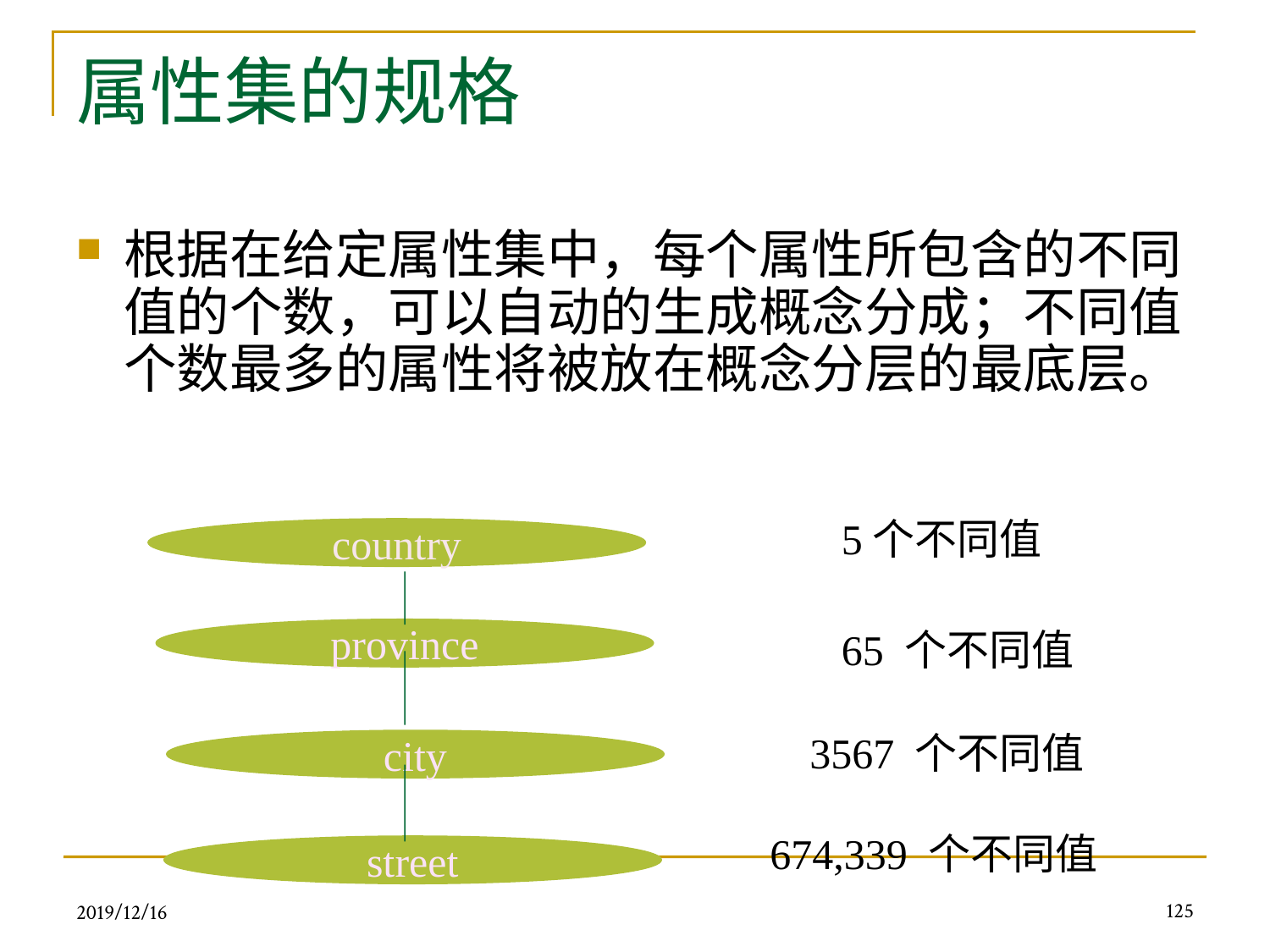

# 属性集的规格
根据在给定属性集中，每个属性所包含的不同值的个数，可以自动的生成概念分成；不同值个数最多的属性将被放在概念分层的最底层。
5个不同值
country

65 个不同值
province

3567 个不同值
city

674,339 个不同值
street
2019/12/16
125